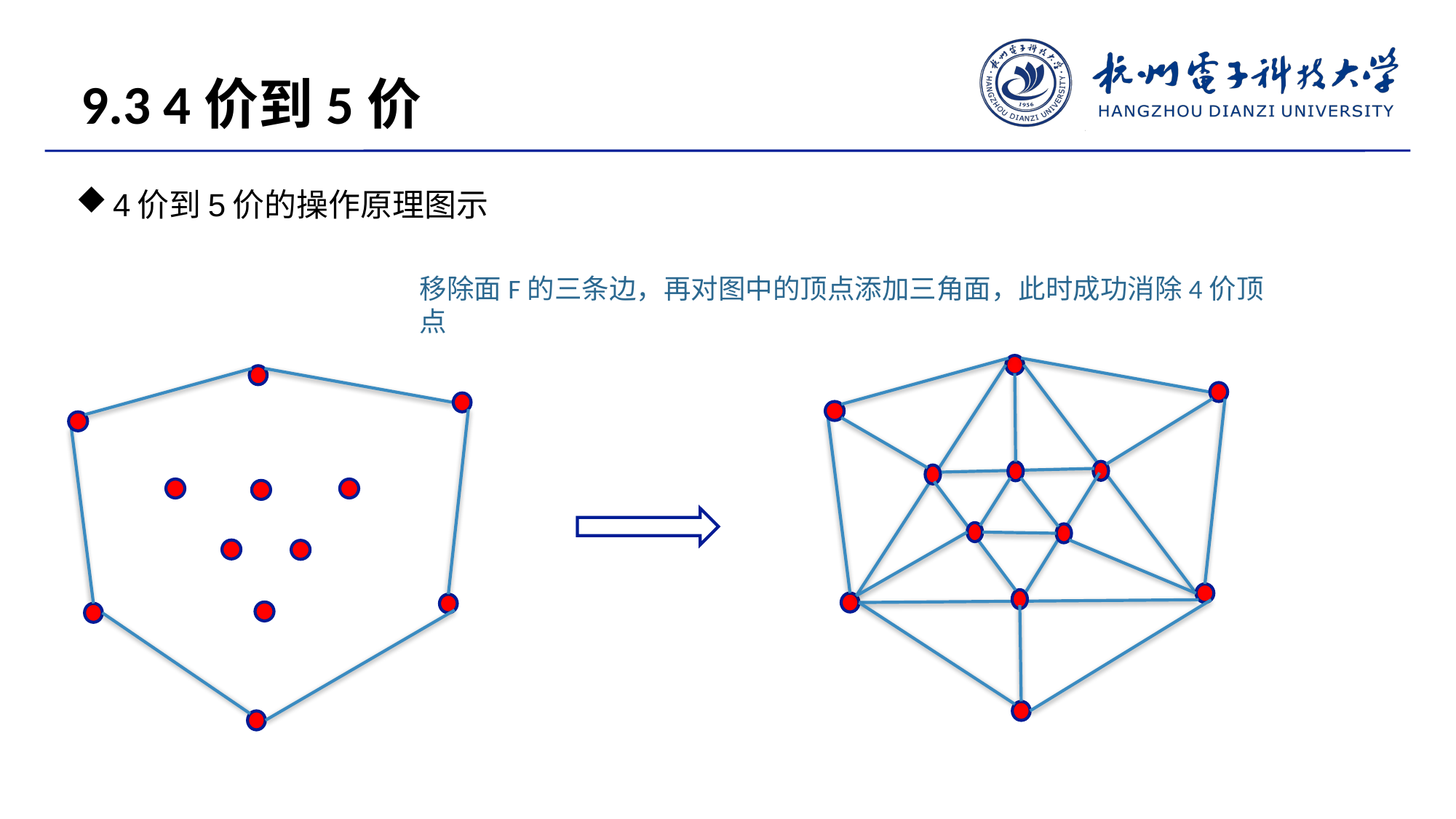

9.3 4价到5价
4价到5价的操作原理图示
移除面F的三条边，再对图中的顶点添加三角面，此时成功消除4价顶点